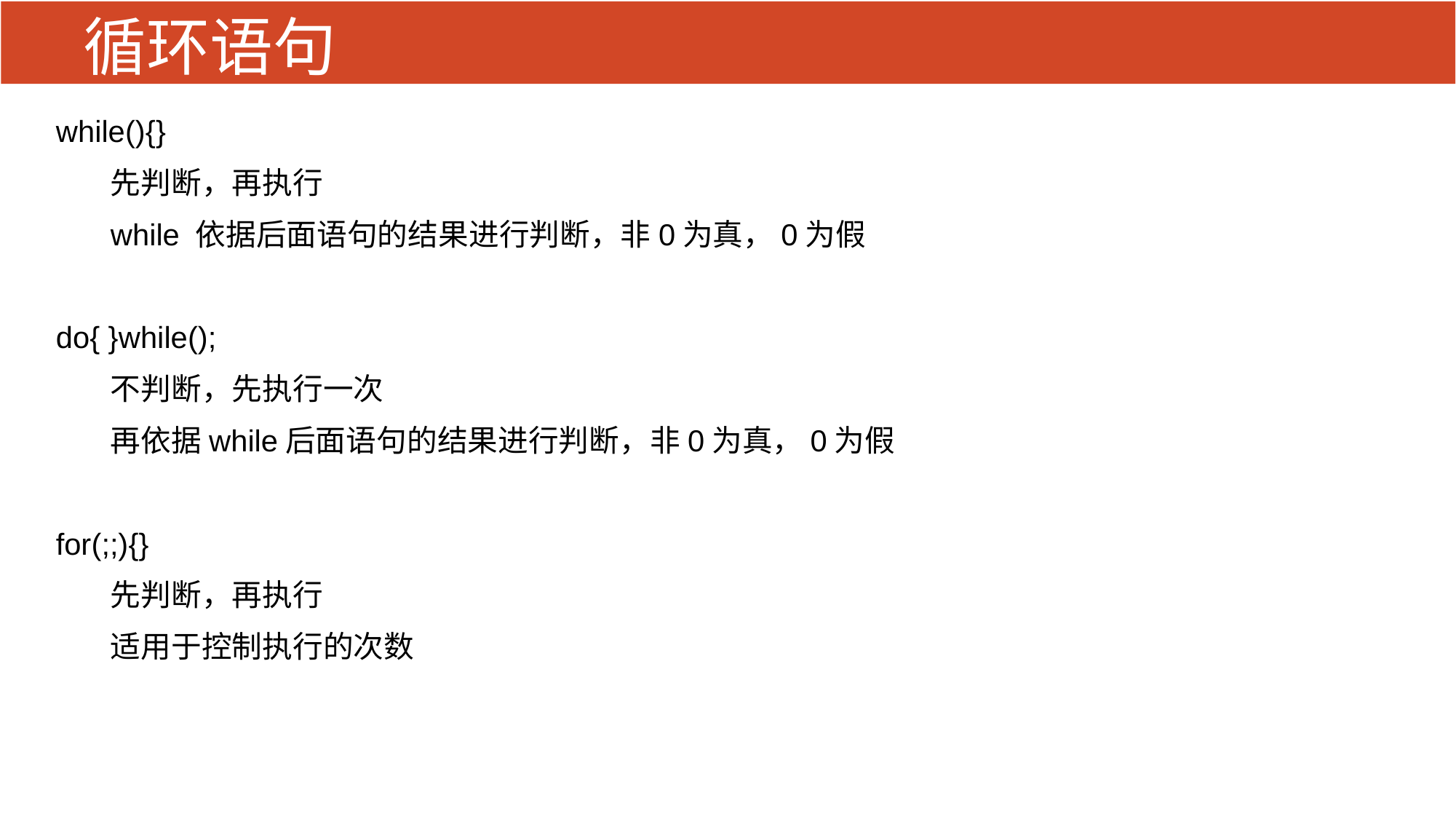

# 循环语句
while(){}
先判断，再执行
while 依据后面语句的结果进行判断，非0为真，0为假

do{ }while();
不判断，先执行一次
再依据while后面语句的结果进行判断，非0为真，0为假

for(;;){}
先判断，再执行
适用于控制执行的次数